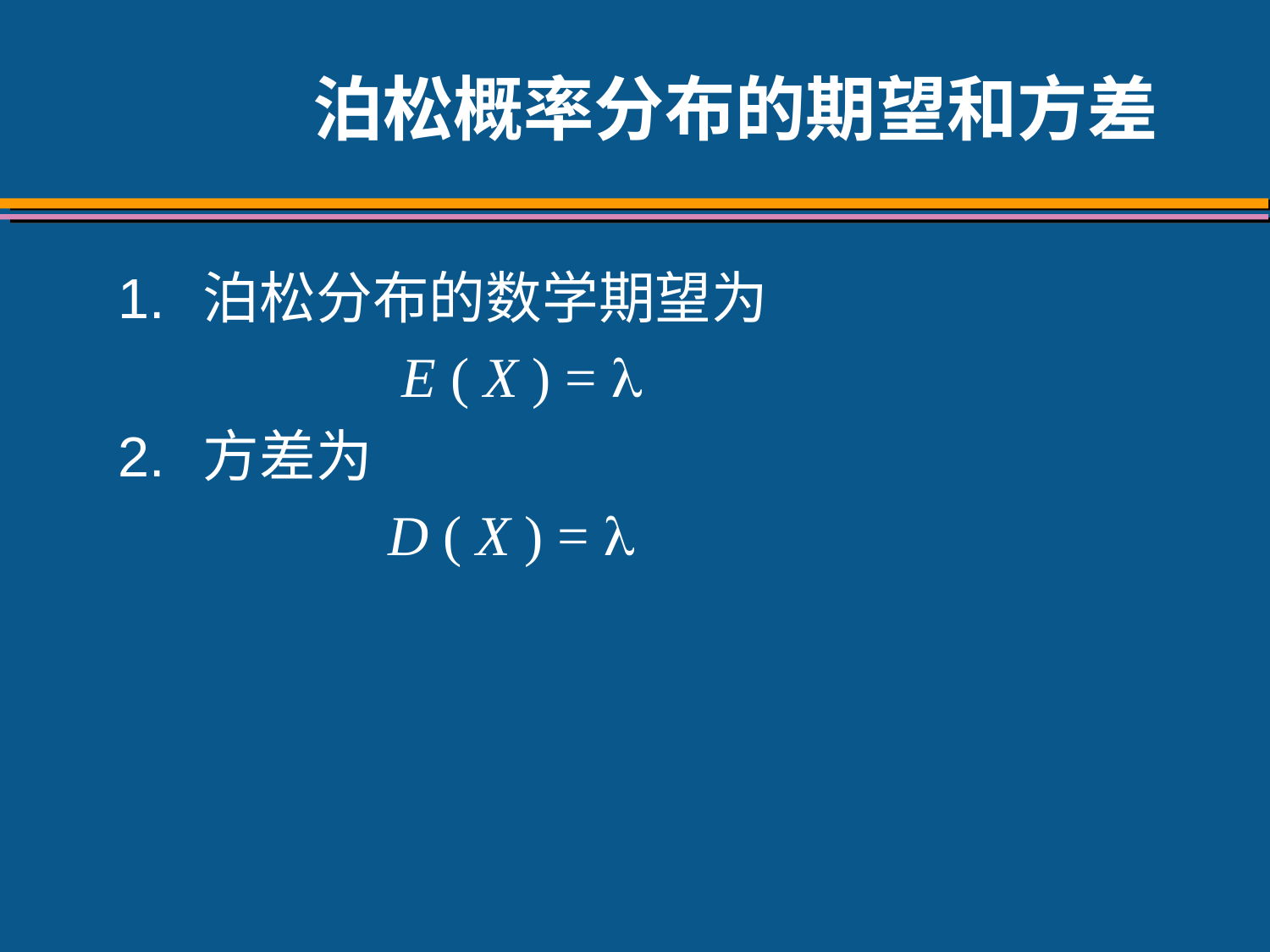

# 泊松概率分布的期望和方差
泊松分布的数学期望为
                    E ( X ) = λ
方差为
                   D ( X ) = λ